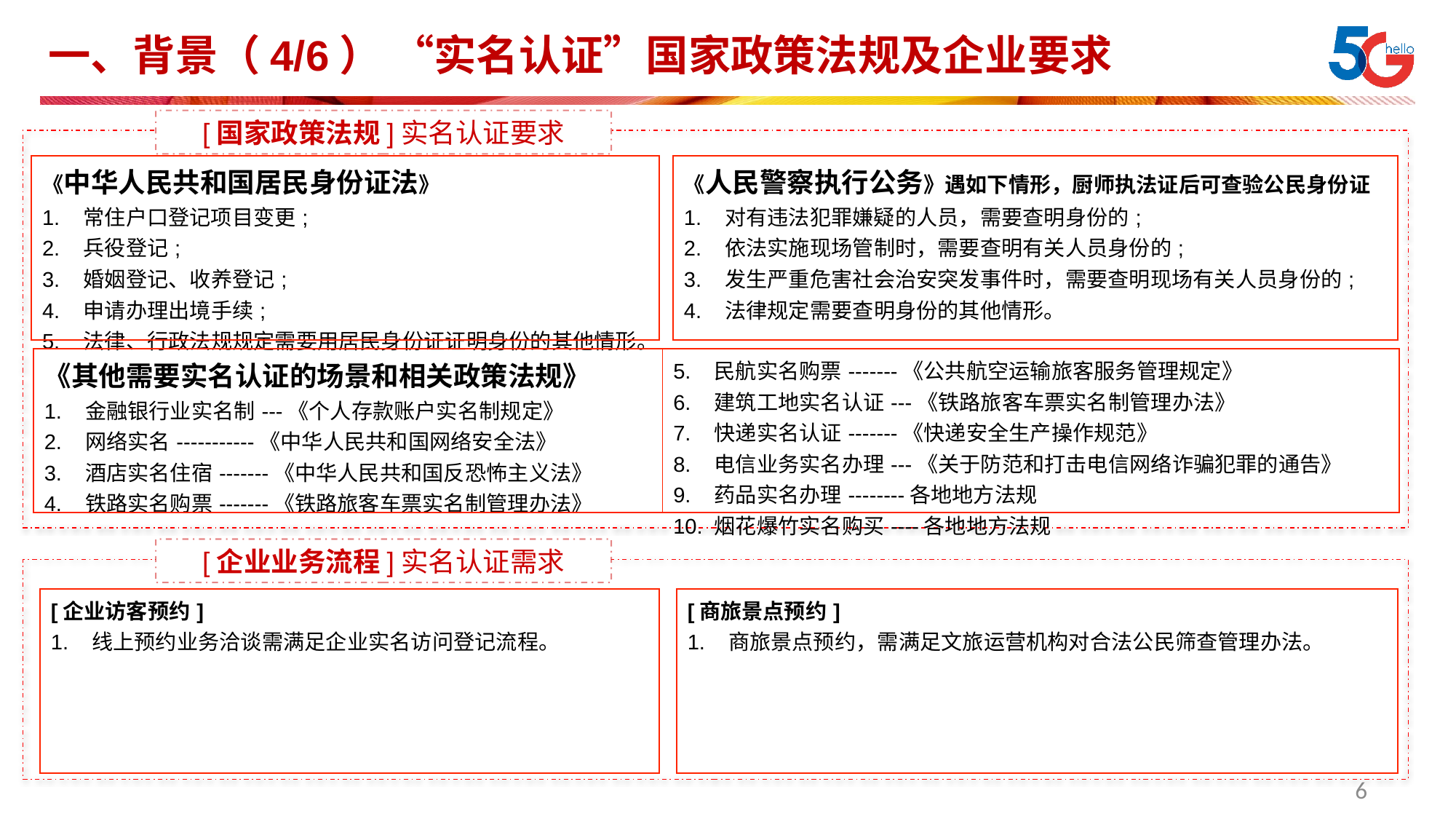

# 一、背景（4/6） “实名认证”国家政策法规及企业要求
[国家政策法规]实名认证要求

| 《中华人民共和国居民身份证法》 常住户口登记项目变更; 兵役登记; 婚姻登记、收养登记; 申请办理出境手续; 法律、行政法规规定需要用居民身份证证明身份的其他情形。 |
| --- |
| 《人民警察执行公务》遇如下情形，厨师执法证后可查验公民身份证 对有违法犯罪嫌疑的人员，需要查明身份的; 依法实施现场管制时，需要查明有关人员身份的; 发生严重危害社会治安突发事件时，需要查明现场有关人员身份的; 法律规定需要查明身份的其他情形。 |
| --- |
| 《其他需要实名认证的场景和相关政策法规》 金融银行业实名制---《个人存款账户实名制规定》 网络实名-----------《中华人民共和国网络安全法》 酒店实名住宿-------《中华人民共和国反恐怖主义法》 铁路实名购票-------《铁路旅客车票实名制管理办法》 | 民航实名购票-------《公共航空运输旅客服务管理规定》 建筑工地实名认证---《铁路旅客车票实名制管理办法》 快递实名认证-------《快递安全生产操作规范》 电信业务实名办理---《关于防范和打击电信网络诈骗犯罪的通告》 药品实名办理--------各地地方法规 烟花爆竹实名购买----各地地方法规 |
| --- | --- |
[企业业务流程]实名认证需求

| [企业访客预约] 线上预约业务洽谈需满足企业实名访问登记流程。 |
| --- |
| [商旅景点预约] 商旅景点预约，需满足文旅运营机构对合法公民筛查管理办法。 |
| --- |